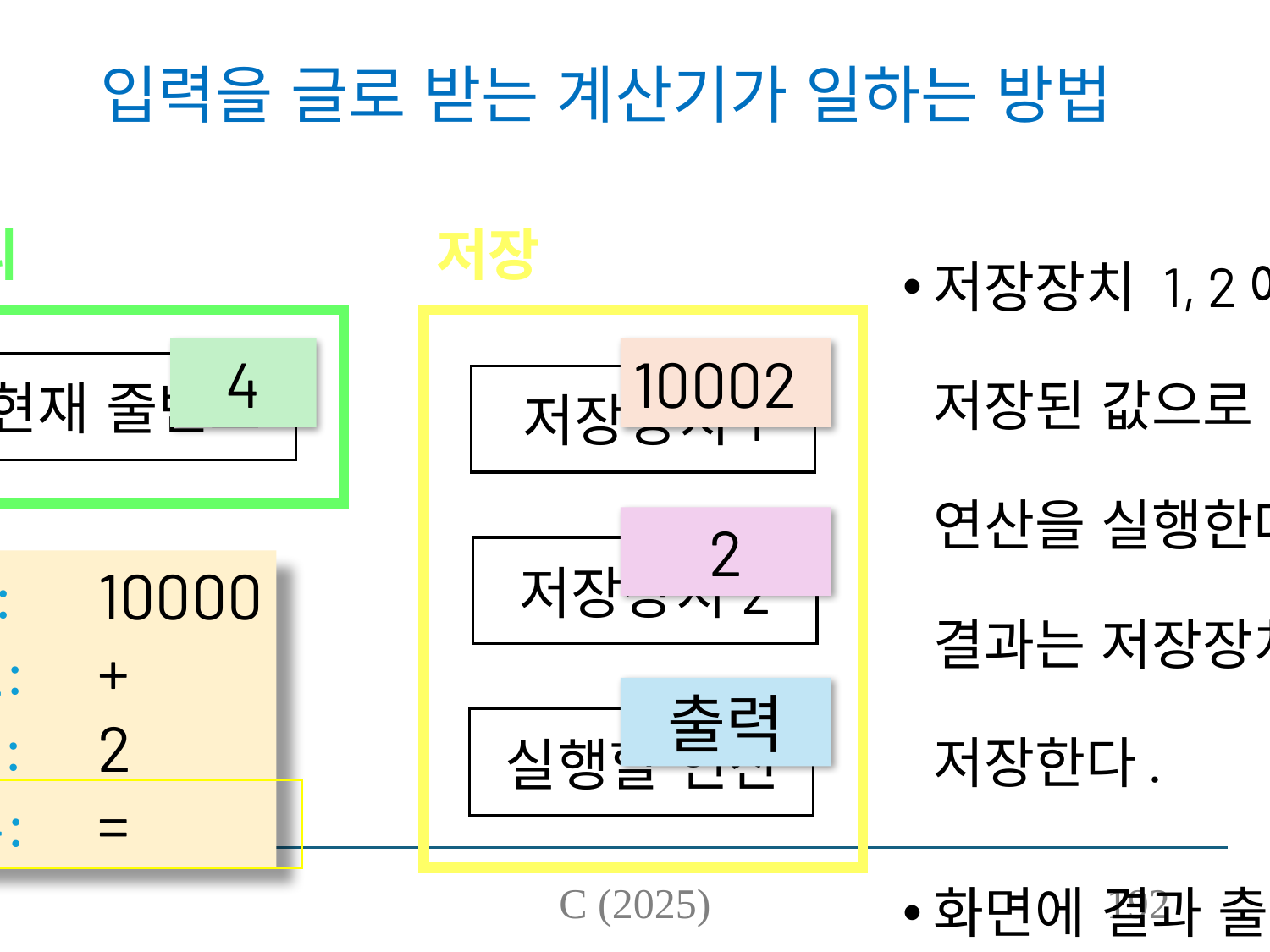

# 입력을 글로 받는 계산기가 일하는 방법
관리
저장
저장장치 1, 2에
저장된 값으로
연산을 실행한다.
결과는 저장장치1에
저장한다.

화면에 결과 출력

4
10002

현재 줄번호

저장장치1
2

저장장치2
1:	10000
2:	+
3:	2
4:	=
출력

실행할 연산

C (2025)
192